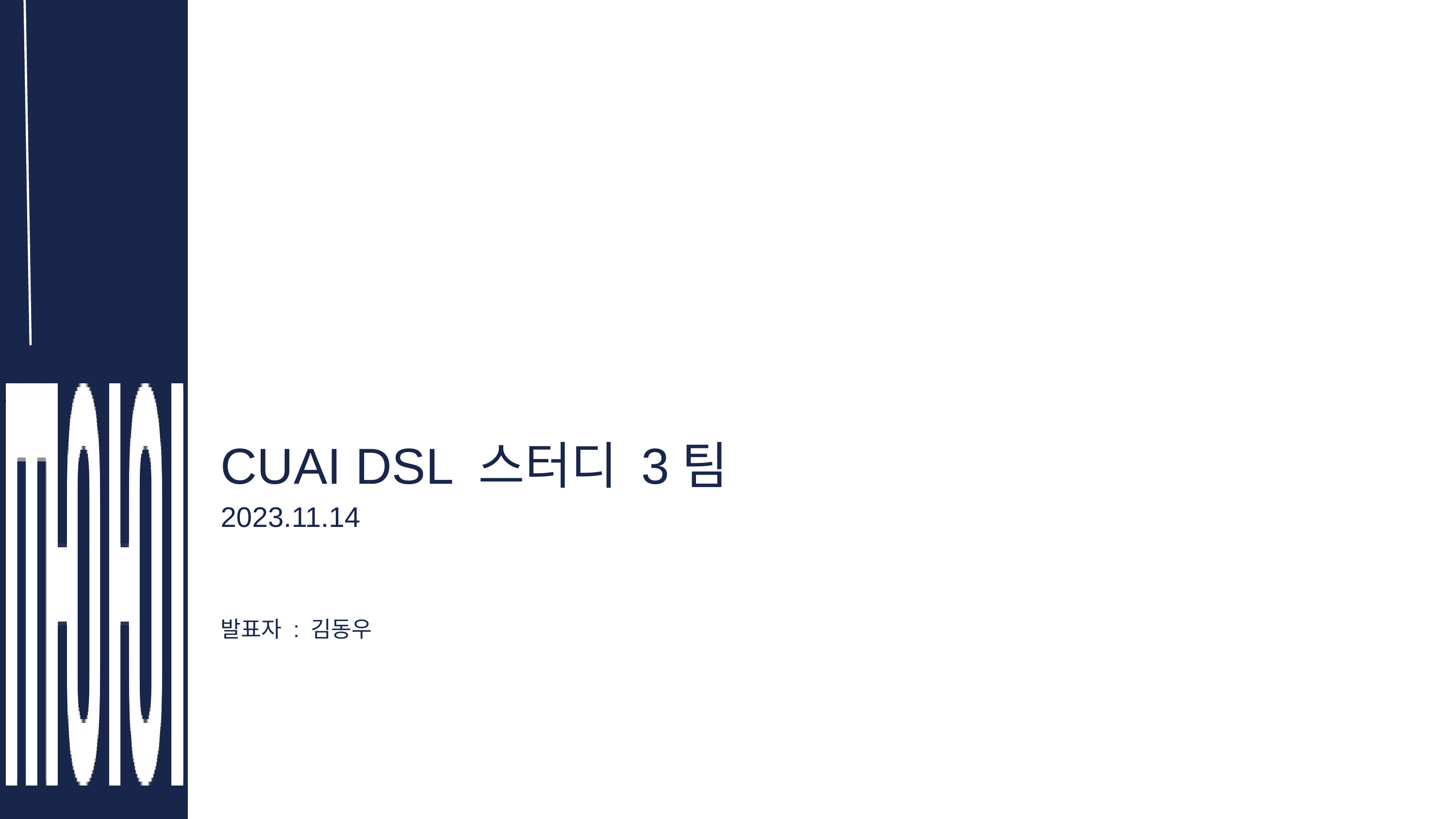

T

CUAI DSL 스터디 3팀
2023.11.14

발표자 : 김동우